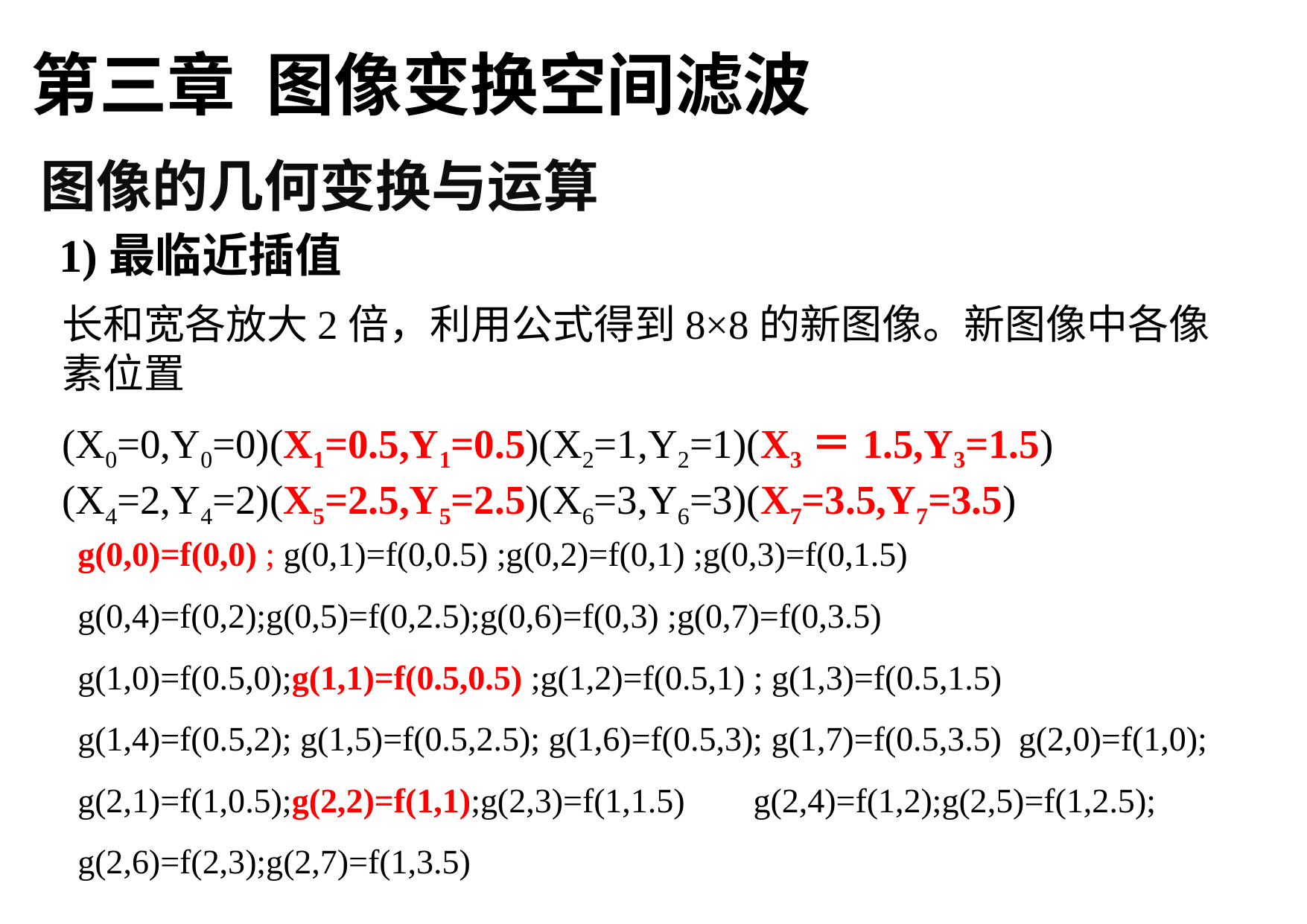

第三章  图像变换空间滤波
图像的几何变换与运算
1)最临近插值
长和宽各放大2倍，利用公式得到8×8的新图像。新图像中各像素位置
(X0=0,Y0=0)(X1=0.5,Y1=0.5)(X2=1,Y2=1)(X3＝1.5,Y3=1.5) (X4=2,Y4=2)(X5=2.5,Y5=2.5)(X6=3,Y6=3)(X7=3.5,Y7=3.5)
g(0,0)=f(0,0) ; g(0,1)=f(0,0.5) ;g(0,2)=f(0,1) ;g(0,3)=f(0,1.5)     g(0,4)=f(0,2);g(0,5)=f(0,2.5);g(0,6)=f(0,3) ;g(0,7)=f(0,3.5)         g(1,0)=f(0.5,0);g(1,1)=f(0.5,0.5) ;g(1,2)=f(0.5,1) ; g(1,3)=f(0.5,1.5)  g(1,4)=f(0.5,2); g(1,5)=f(0.5,2.5); g(1,6)=f(0.5,3); g(1,7)=f(0.5,3.5)  g(2,0)=f(1,0); g(2,1)=f(1,0.5);g(2,2)=f(1,1);g(2,3)=f(1,1.5)        g(2,4)=f(1,2);g(2,5)=f(1,2.5); g(2,6)=f(2,3);g(2,7)=f(1,3.5)